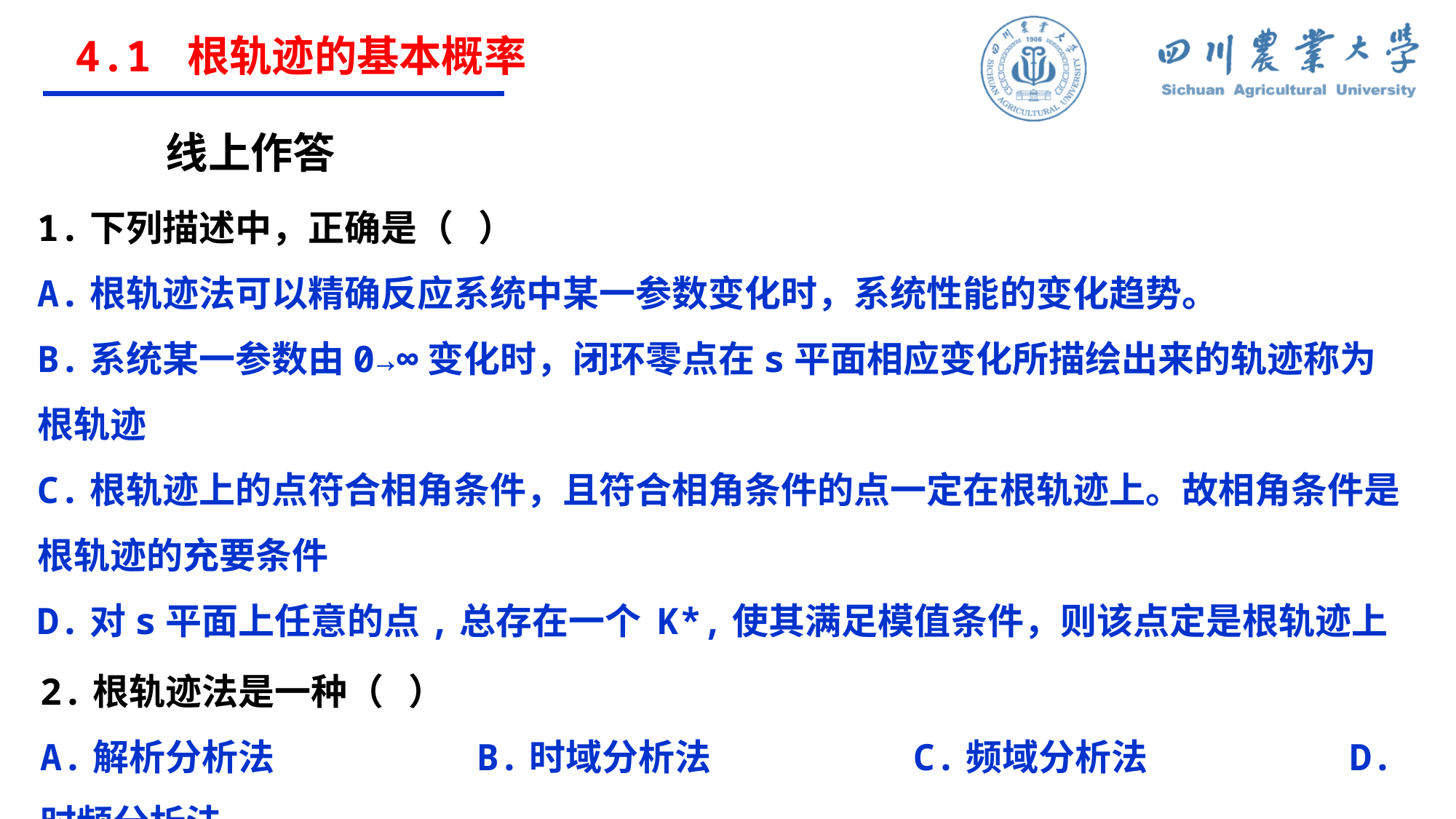

4.1 根轨迹的基本概率
线上作答
1.下列描述中，正确是（   ）
A.根轨迹法可以精确反应系统中某一参数变化时，系统性能的变化趋势。
B.系统某一参数由0→∞变化时，闭环零点在s平面相应变化所描绘出来的轨迹称为根轨迹
C.根轨迹上的点符合相角条件，且符合相角条件的点一定在根轨迹上。故相角条件是根轨迹的充要条件
D.对s平面上任意的点,总存在一个 K*,使其满足模值条件，则该点定是根轨迹上的点
2.根轨迹法是一种（   ）
A.解析分析法		B.时域分析法		C.频域分析法		D.时频分析法